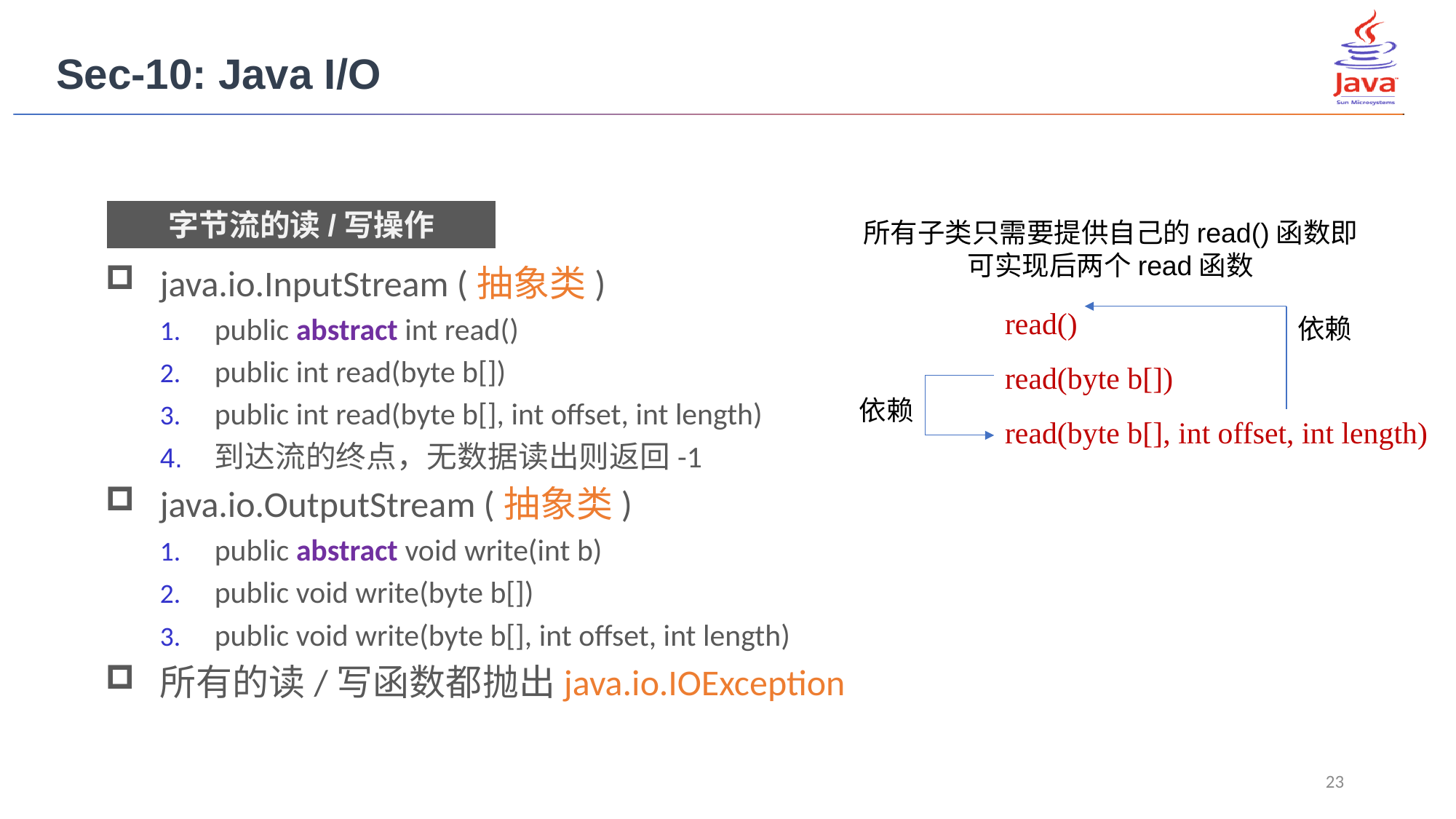

Sec-10: Java I/O
字节流的读/写操作
所有子类只需要提供自己的read()函数即可实现后两个read函数
java.io.InputStream (抽象类)
public abstract int read()
public int read(byte b[])
public int read(byte b[], int offset, int length)
到达流的终点，无数据读出则返回-1
java.io.OutputStream (抽象类)
public abstract void write(int b)
public void write(byte b[])
public void write(byte b[], int offset, int length)
所有的读/写函数都抛出java.io.IOException
read()
read(byte b[])
read(byte b[], int offset, int length)
依赖
依赖
23